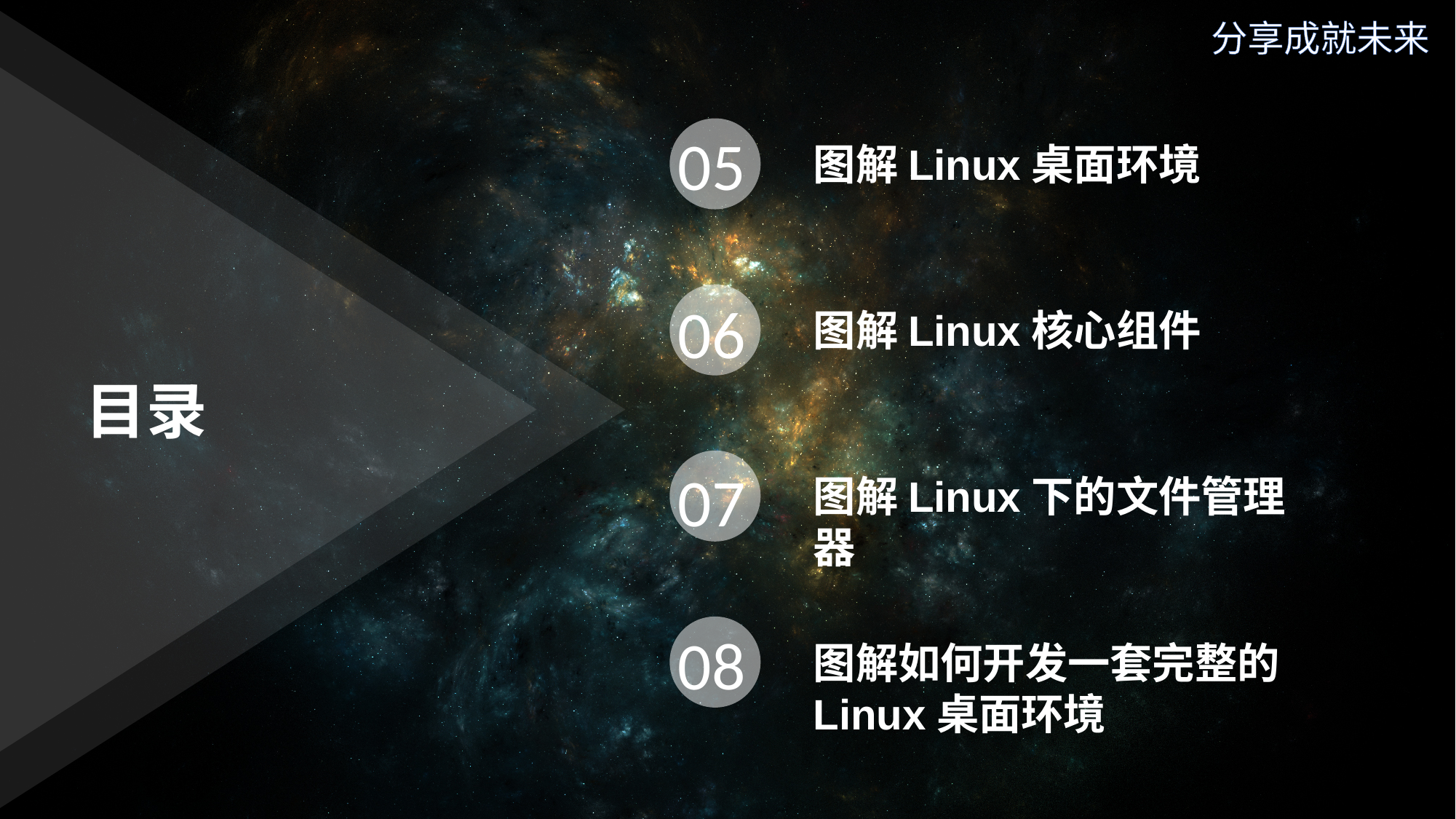

分享成就未来
05

图解Linux桌面环境

06
图解Linux核心组件
目录

07
图解Linux下的文件管理器

08
图解如何开发一套完整的Linux桌面环境